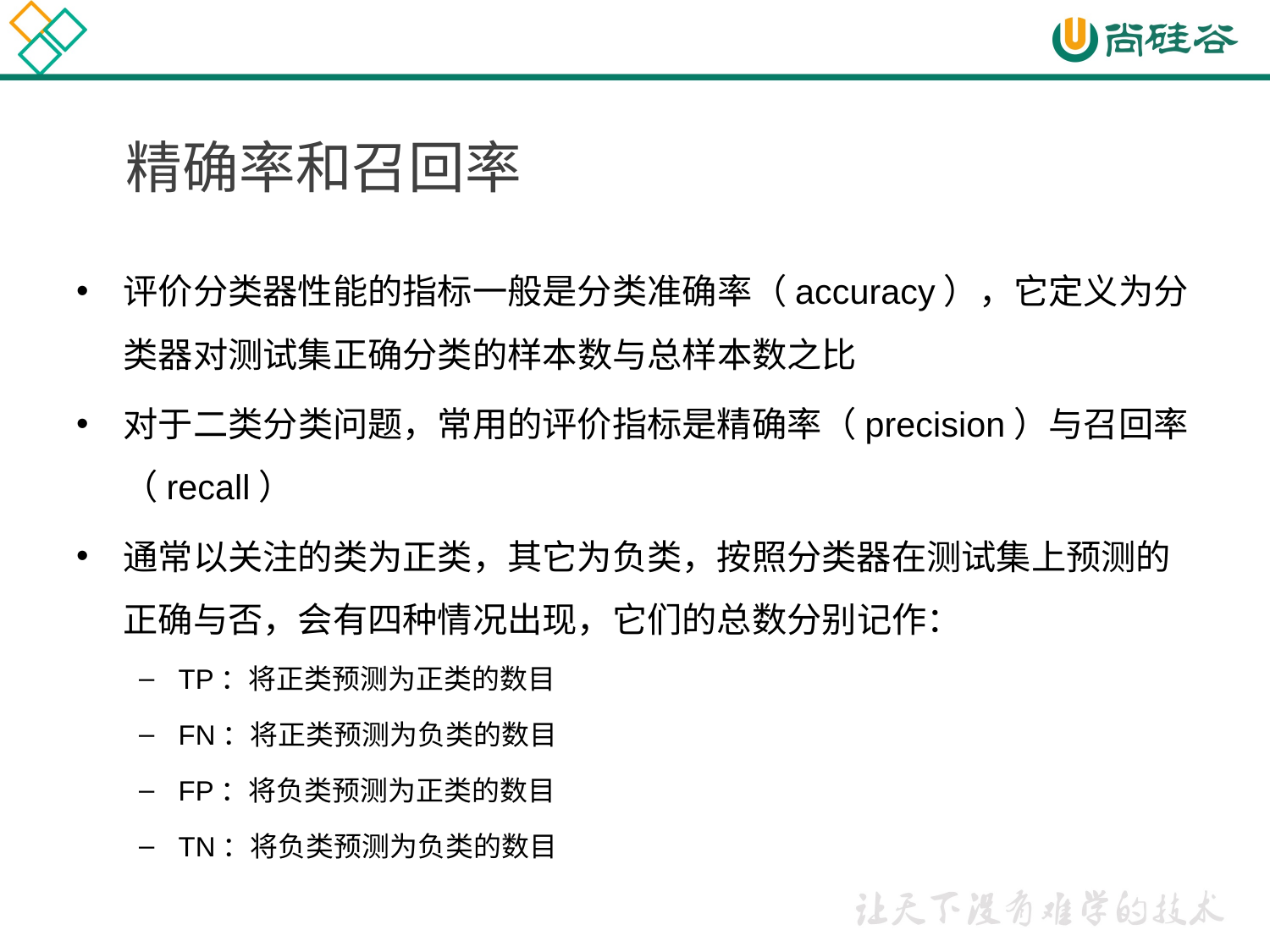

# 精确率和召回率
评价分类器性能的指标一般是分类准确率（accuracy），它定义为分类器对测试集正确分类的样本数与总样本数之比
对于二类分类问题，常用的评价指标是精确率（precision）与召回率（recall）
通常以关注的类为正类，其它为负类，按照分类器在测试集上预测的正确与否，会有四种情况出现，它们的总数分别记作：
TP：将正类预测为正类的数目
FN：将正类预测为负类的数目
FP：将负类预测为正类的数目
TN：将负类预测为负类的数目